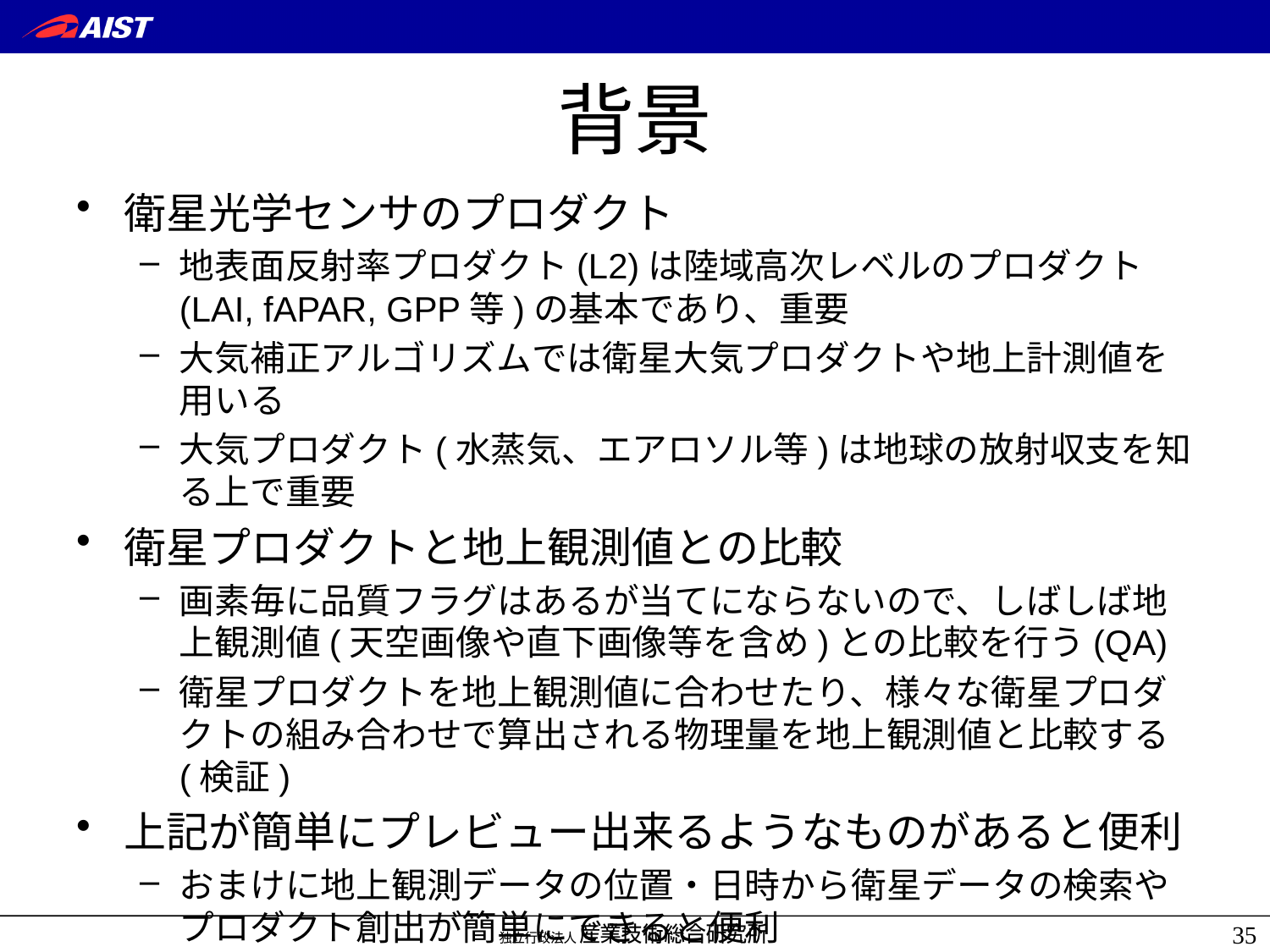

# 背景
衛星光学センサのプロダクト
地表面反射率プロダクト(L2)は陸域高次レベルのプロダクト (LAI, fAPAR, GPP等)の基本であり、重要
大気補正アルゴリズムでは衛星大気プロダクトや地上計測値を用いる
大気プロダクト(水蒸気、エアロソル等)は地球の放射収支を知る上で重要
衛星プロダクトと地上観測値との比較
画素毎に品質フラグはあるが当てにならないので、しばしば地上観測値(天空画像や直下画像等を含め)との比較を行う(QA)
衛星プロダクトを地上観測値に合わせたり、様々な衛星プロダクトの組み合わせで算出される物理量を地上観測値と比較する(検証)
上記が簡単にプレビュー出来るようなものがあると便利
おまけに地上観測データの位置・日時から衛星データの検索やプロダクト創出が簡単にできると便利
35